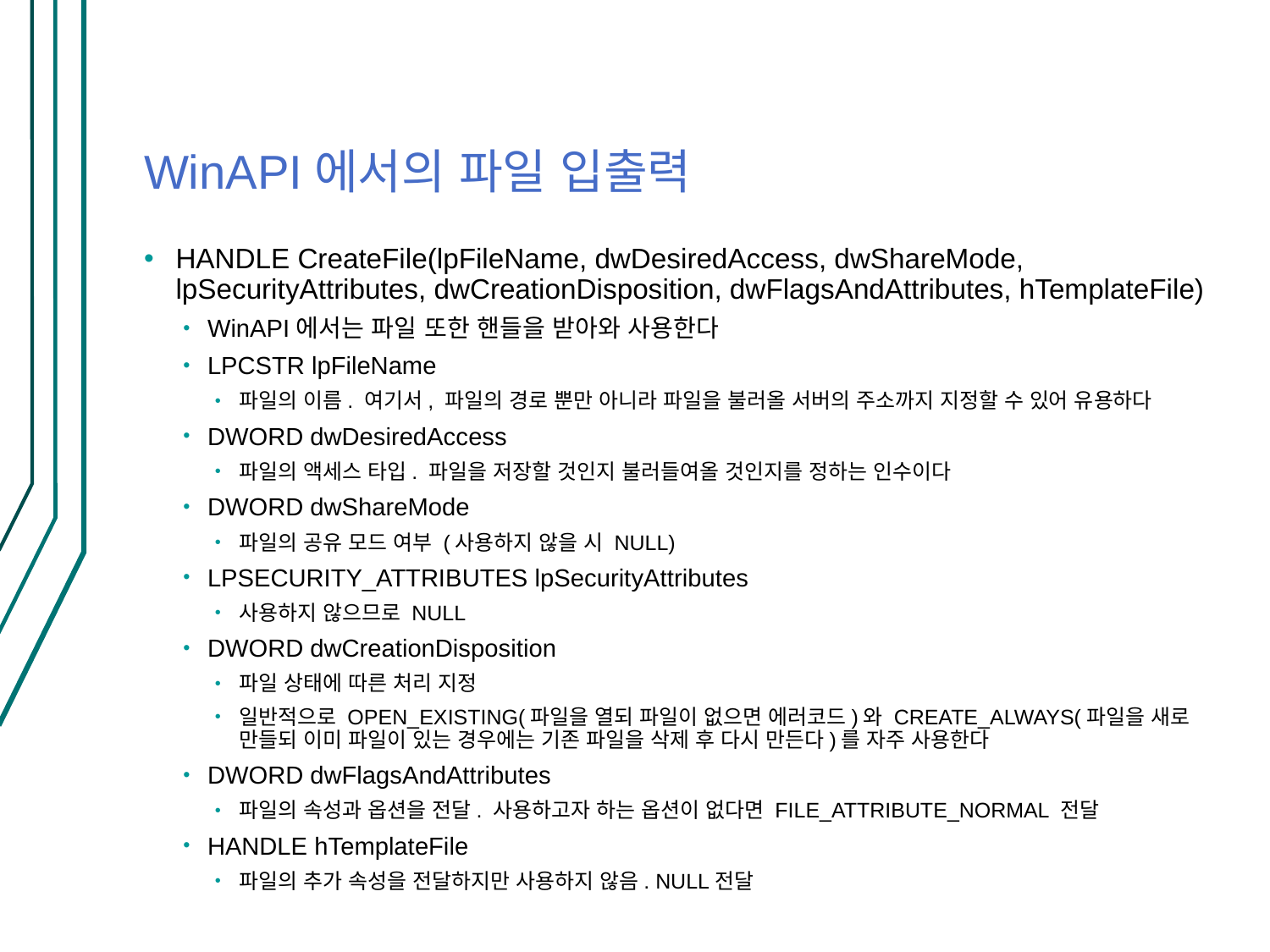

# WinAPI에서의 파일 입출력
HANDLE CreateFile(lpFileName, dwDesiredAccess, dwShareMode, lpSecurityAttributes, dwCreationDisposition, dwFlagsAndAttributes, hTemplateFile)
WinAPI에서는 파일 또한 핸들을 받아와 사용한다
LPCSTR lpFileName
파일의 이름. 여기서, 파일의 경로 뿐만 아니라 파일을 불러올 서버의 주소까지 지정할 수 있어 유용하다
DWORD dwDesiredAccess
파일의 액세스 타입. 파일을 저장할 것인지 불러들여올 것인지를 정하는 인수이다
DWORD dwShareMode
파일의 공유 모드 여부 (사용하지 않을 시 NULL)
LPSECURITY_ATTRIBUTES lpSecurityAttributes
사용하지 않으므로 NULL
DWORD dwCreationDisposition
파일 상태에 따른 처리 지정
일반적으로 OPEN_EXISTING(파일을 열되 파일이 없으면 에러코드)와 CREATE_ALWAYS(파일을 새로 만들되 이미 파일이 있는 경우에는 기존 파일을 삭제 후 다시 만든다)를 자주 사용한다
DWORD dwFlagsAndAttributes
파일의 속성과 옵션을 전달. 사용하고자 하는 옵션이 없다면 FILE_ATTRIBUTE_NORMAL 전달
HANDLE hTemplateFile
파일의 추가 속성을 전달하지만 사용하지 않음. NULL전달